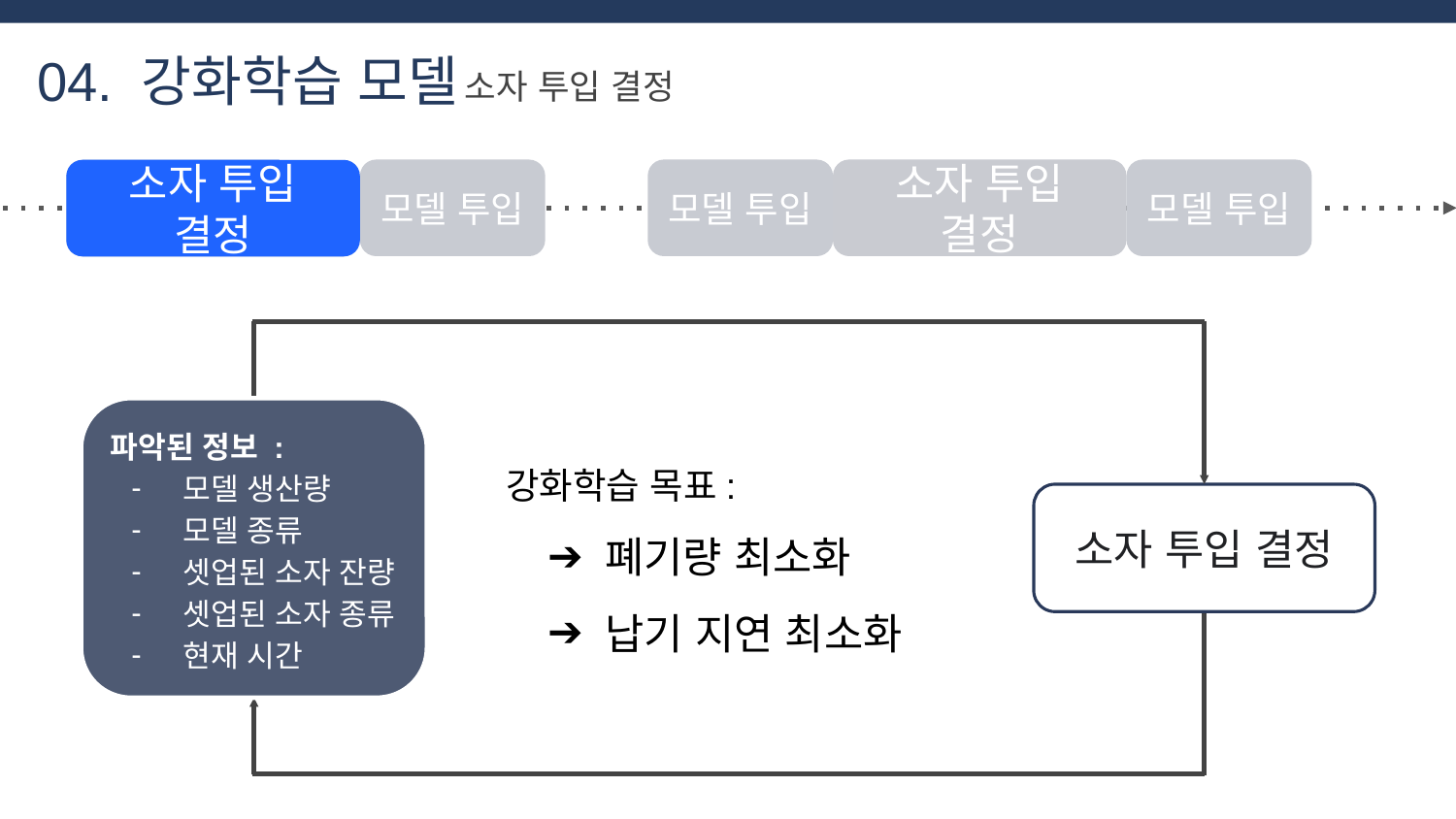

04. 강화학습 모델
소자 투입 결정
소자 투입 결정
모델 투입
모델 투입
모델 투입
소자 투입 결정
소자 투입 결정
파악된 정보 :
모델 생산량
모델 종류
셋업된 소자 잔량
셋업된 소자 종류
현재 시간
강화학습 목표:
폐기량 최소화
납기 지연 최소화
소자 투입 결정